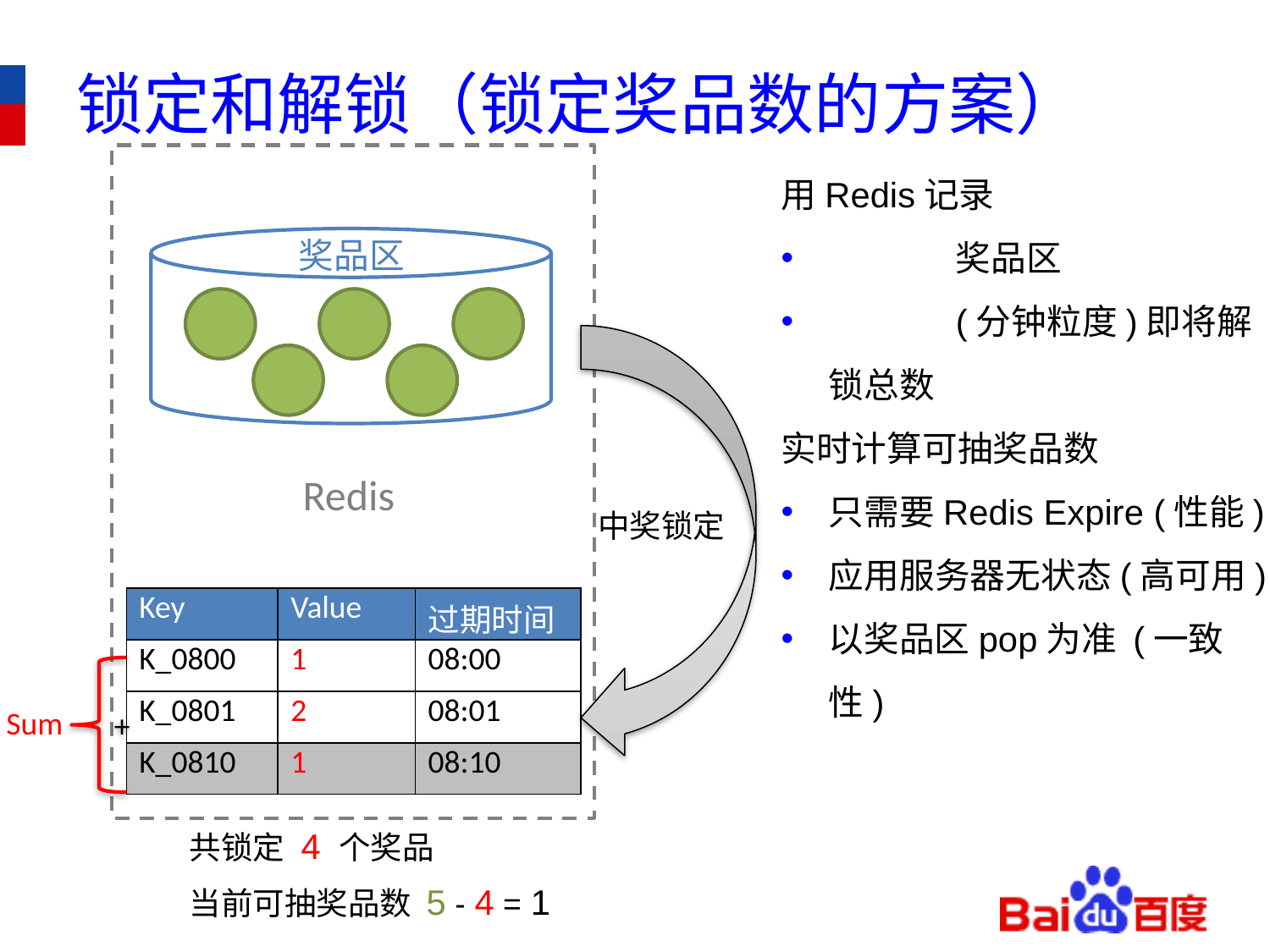

# 锁定和解锁（锁定奖品数的方案）

用Redis记录
	奖品区
	(分钟粒度)即将解锁总数
实时计算可抽奖品数
只需要Redis Expire (性能)
应用服务器无状态(高可用)
以奖品区pop为准 (一致性)

奖品区

Redis
中奖锁定
| Key | Value | 过期时间 |
| --- | --- | --- |
| K\_0800 | 1 | 08:00 |
| K\_0801 | 2 | 08:01 |
| K\_0810 | 1 | 08:10 |
+
Sum
共锁定 4 个奖品
当前可抽奖品数 5 - 4 = 1